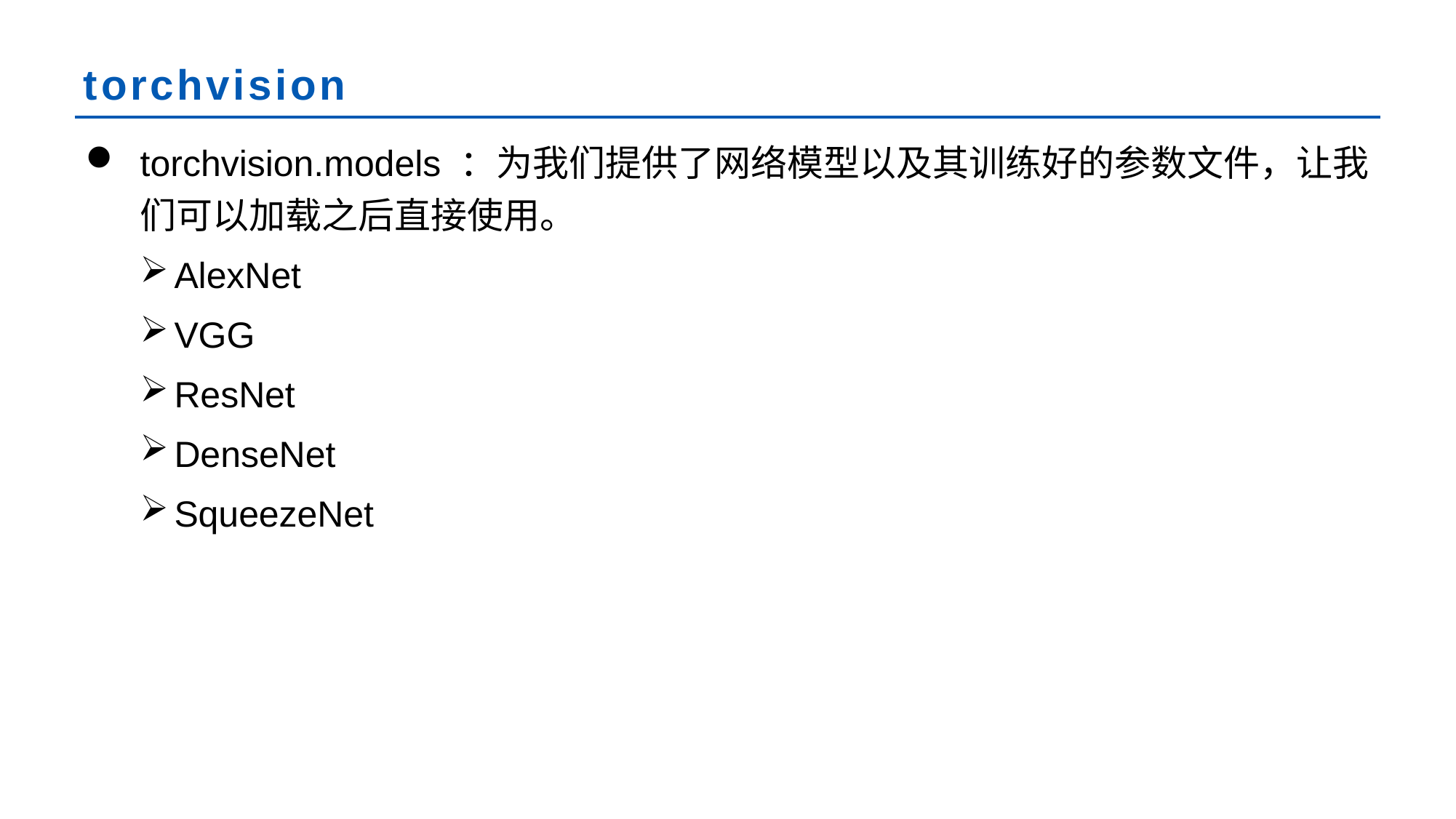

# torchvision
torchvision.models ：为我们提供了网络模型以及其训练好的参数文件，让我们可以加载之后直接使用。
AlexNet
VGG
ResNet
DenseNet
SqueezeNet

22